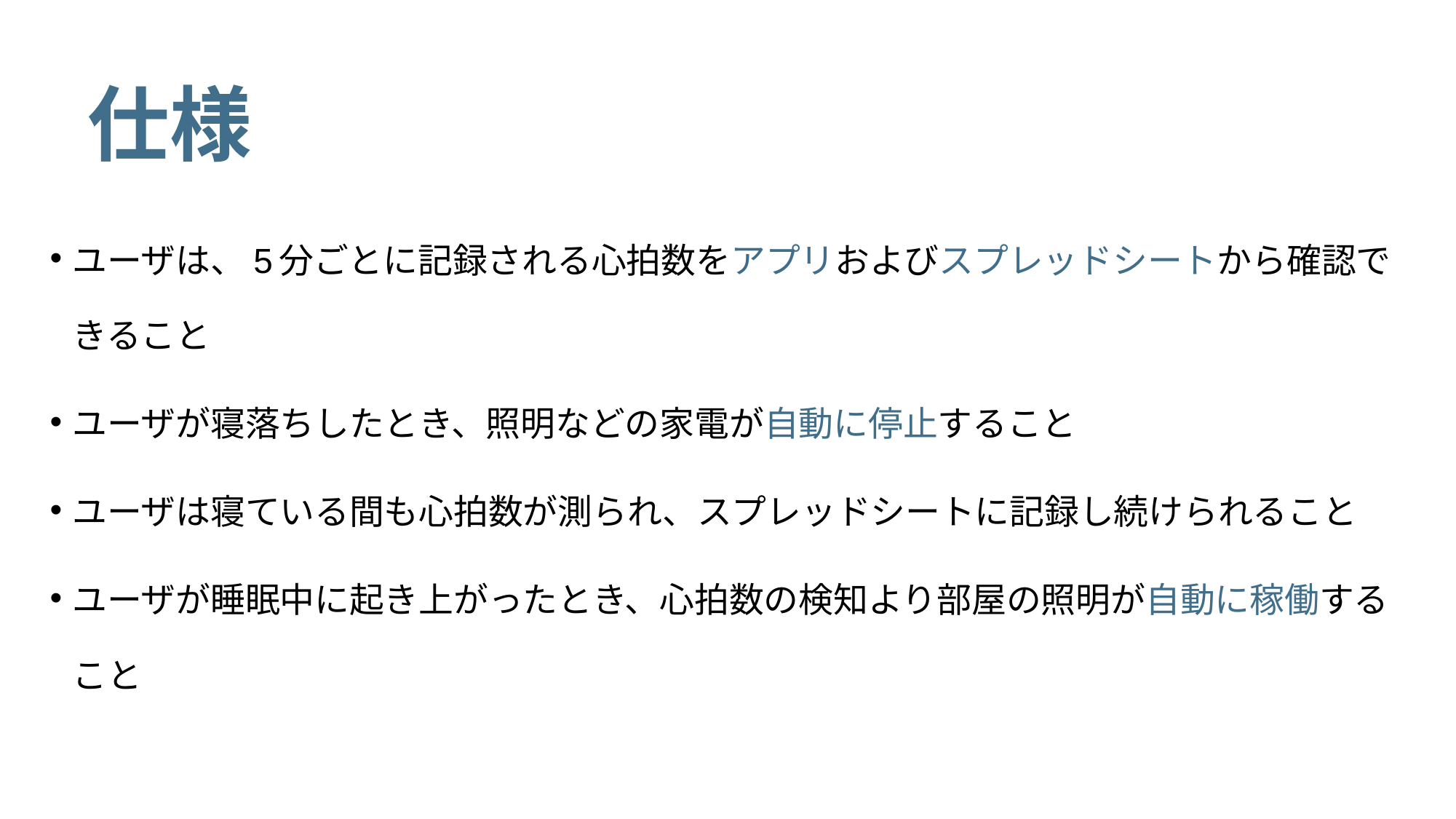

# 仕様
ユーザは、5分ごとに記録される心拍数をアプリおよびスプレッドシートから確認できること
ユーザが寝落ちしたとき、照明などの家電が自動に停止すること
ユーザは寝ている間も心拍数が測られ、スプレッドシートに記録し続けられること
ユーザが睡眠中に起き上がったとき、心拍数の検知より部屋の照明が自動に稼働すること